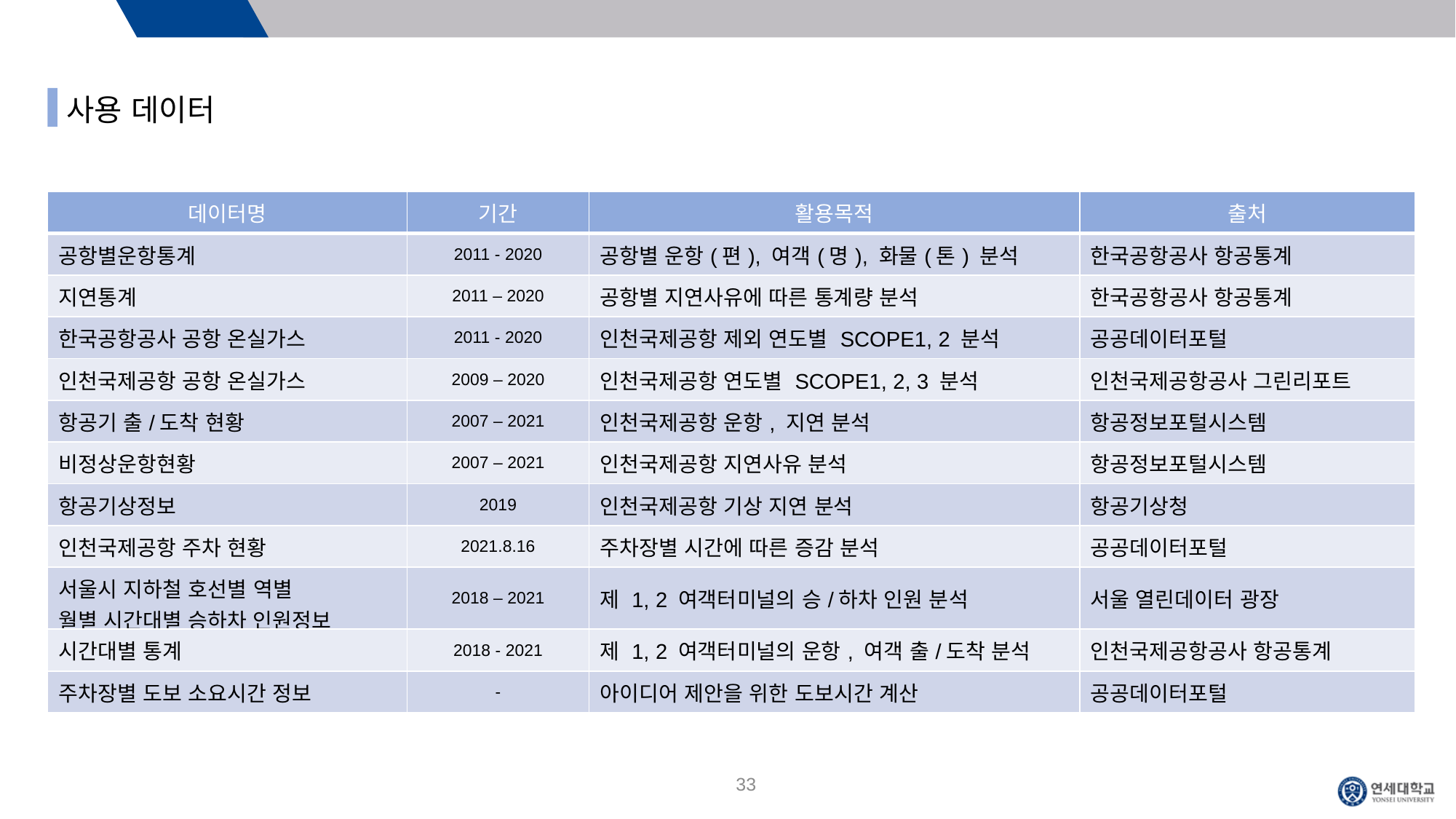

사용 데이터

| 데이터명 | 기간 | 활용목적 | 출처 |
| --- | --- | --- | --- |
| 공항별운항통계 | 2011 - 2020 | 공항별 운항(편), 여객(명), 화물(톤) 분석 | 한국공항공사 항공통계 |
| 지연통계 | 2011 – 2020 | 공항별 지연사유에 따른 통계량 분석 | 한국공항공사 항공통계 |
| 한국공항공사 공항 온실가스 | 2011 - 2020 | 인천국제공항 제외 연도별 SCOPE1, 2 분석 | 공공데이터포털 |
| 인천국제공항 공항 온실가스 | 2009 – 2020 | 인천국제공항 연도별 SCOPE1, 2, 3 분석 | 인천국제공항공사 그린리포트 |
| 항공기 출/도착 현황 | 2007 – 2021 | 인천국제공항 운항, 지연 분석 | 항공정보포털시스템 |
| 비정상운항현황 | 2007 – 2021 | 인천국제공항 지연사유 분석 | 항공정보포털시스템 |
| 항공기상정보 | 2019 | 인천국제공항 기상 지연 분석 | 항공기상청 |
| 인천국제공항 주차 현황 | 2021.8.16 | 주차장별 시간에 따른 증감 분석 | 공공데이터포털 |
| 서울시 지하철 호선별 역별 월별 시간대별 승하차 인원정보 | 2018 – 2021 | 제 1, 2 여객터미널의 승/하차 인원 분석 | 서울 열린데이터 광장 |
| 시간대별 통계 | 2018 - 2021 | 제 1, 2 여객터미널의 운항, 여객 출/도착 분석 | 인천국제공항공사 항공통계 |
| 주차장별 도보 소요시간 정보 | - | 아이디어 제안을 위한 도보시간 계산 | 공공데이터포털 |
33